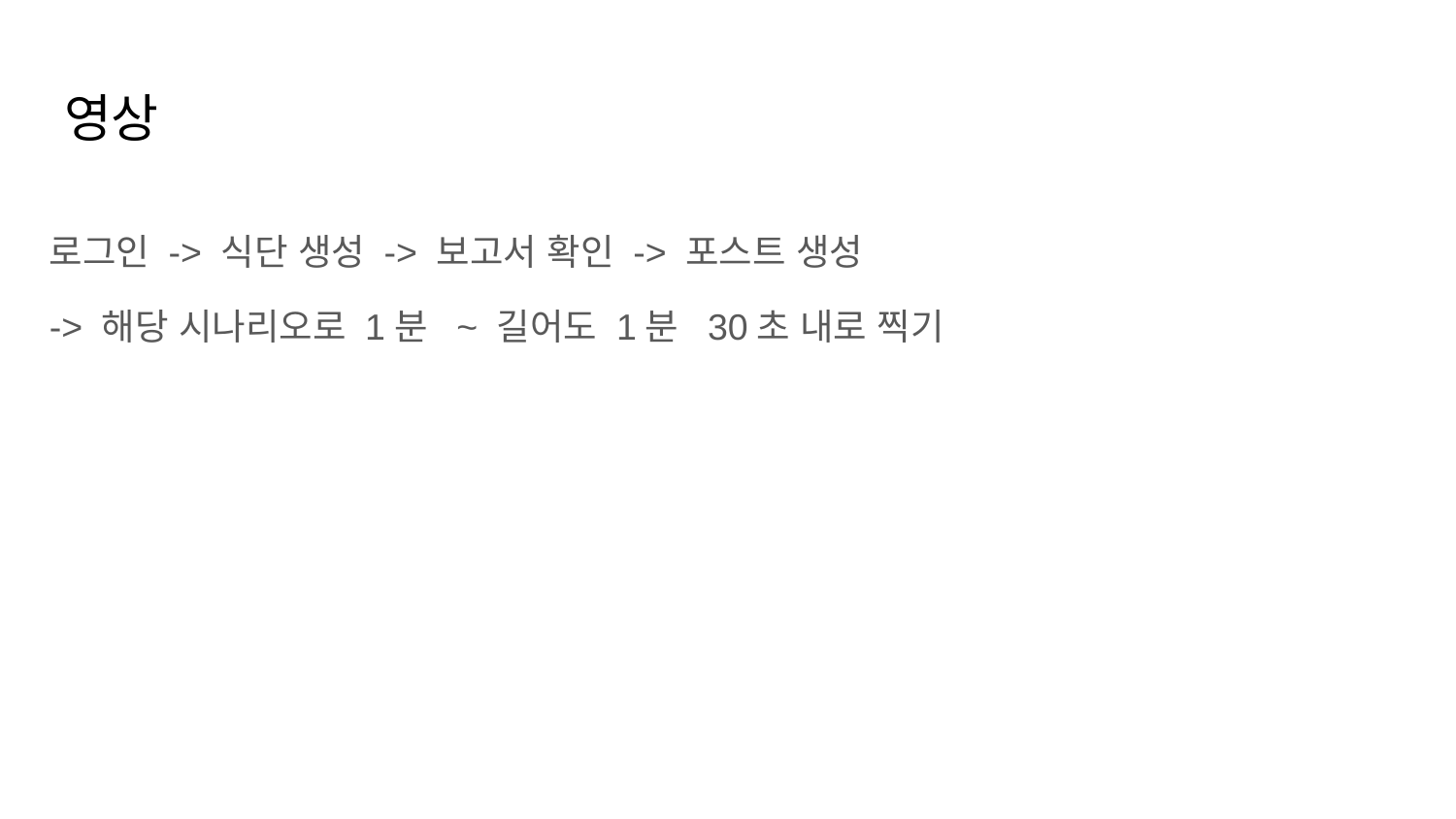

# 영상
로그인 -> 식단 생성 -> 보고서 확인 -> 포스트 생성
-> 해당 시나리오로 1분  ~ 길어도 1분  30초 내로 찍기